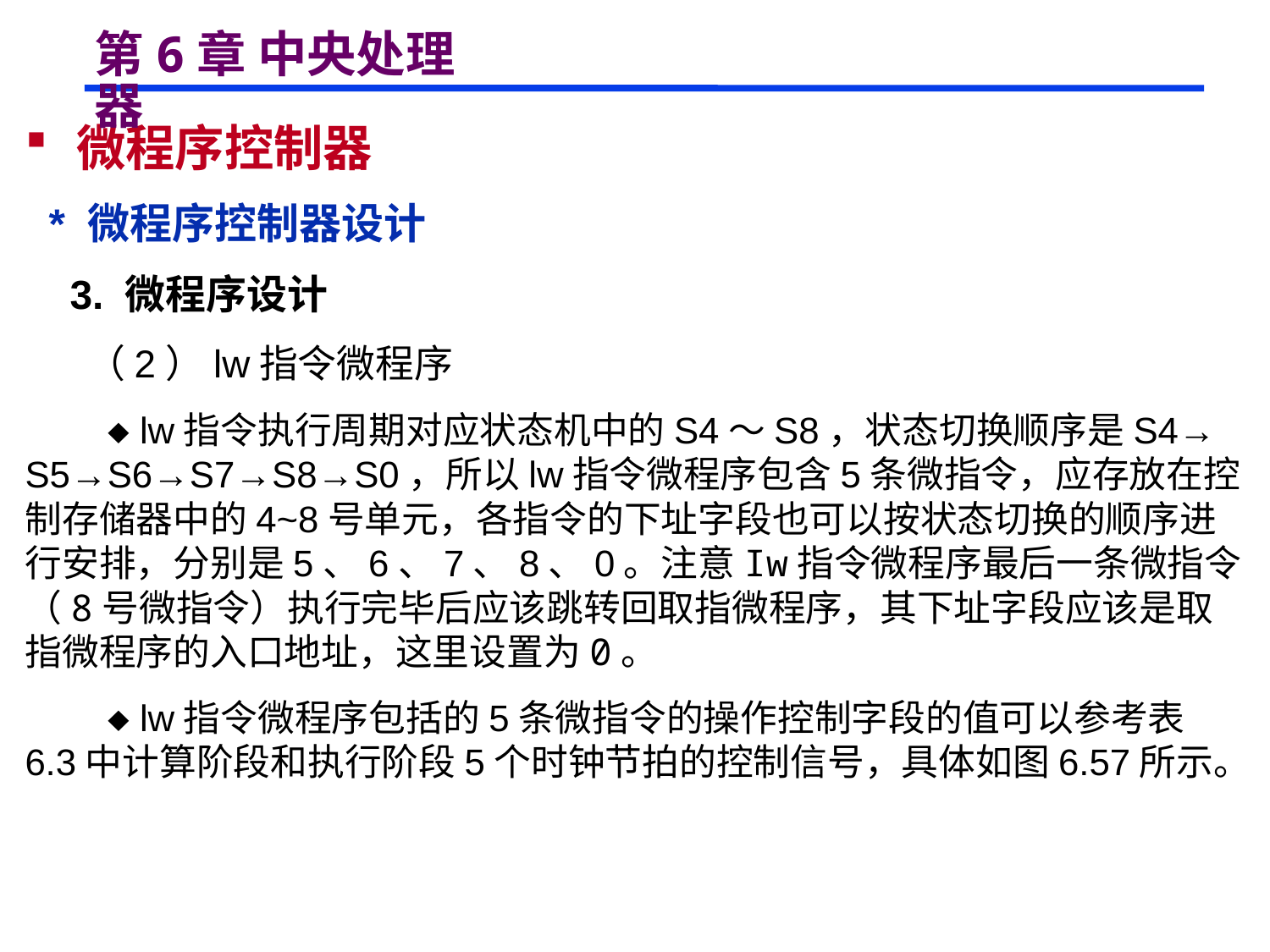

# 第6章 中央处理器
 微程序控制器
  * 微程序控制器设计
    3. 微程序设计
      （2）lw指令微程序
        ♦ lw指令执行周期对应状态机中的S4～S8，状态切换顺序是S4→ S5→S6→S7→S8→S0，所以lw指令微程序包含5条微指令，应存放在控制存储器中的4~8号单元，各指令的下址字段也可以按状态切换的顺序进行安排，分别是5、6、7、8、0。注意Iw指令微程序最后一条微指令（8号微指令）执行完毕后应该跳转回取指微程序，其下址字段应该是取指微程序的入口地址，这里设置为0。
        ♦ lw指令微程序包括的5条微指令的操作控制字段的值可以参考表6.3中计算阶段和执行阶段5个时钟节拍的控制信号，具体如图6.57所示。